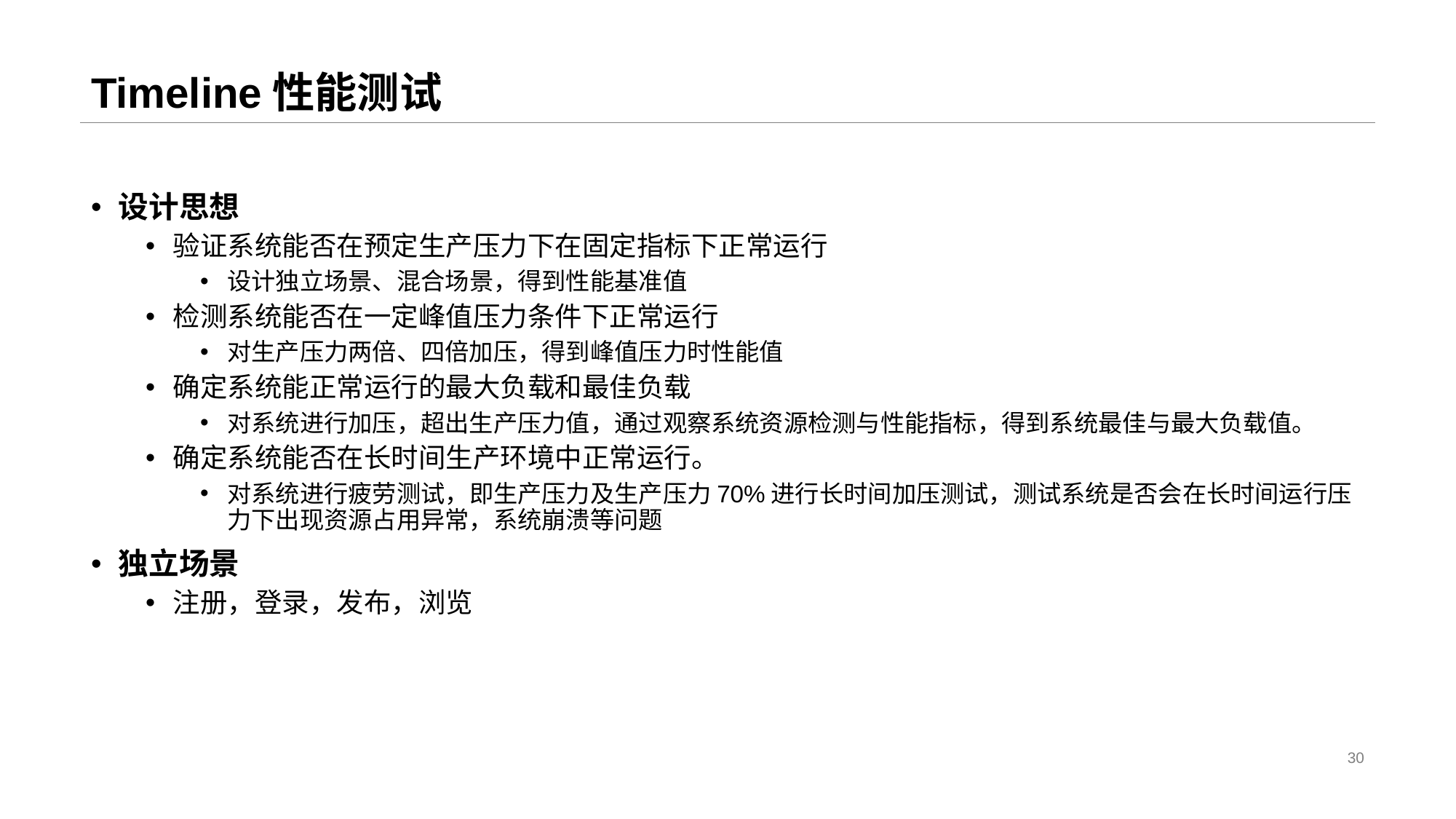

# Timeline性能测试

设计思想
验证系统能否在预定生产压力下在固定指标下正常运行
设计独立场景、混合场景，得到性能基准值
检测系统能否在一定峰值压力条件下正常运行
对生产压力两倍、四倍加压，得到峰值压力时性能值
确定系统能正常运行的最大负载和最佳负载
对系统进行加压，超出生产压力值，通过观察系统资源检测与性能指标，得到系统最佳与最大负载值。
确定系统能否在长时间生产环境中正常运行。
对系统进行疲劳测试，即生产压力及生产压力70%进行长时间加压测试，测试系统是否会在长时间运行压力下出现资源占用异常，系统崩溃等问题
独立场景
注册，登录，发布，浏览
30